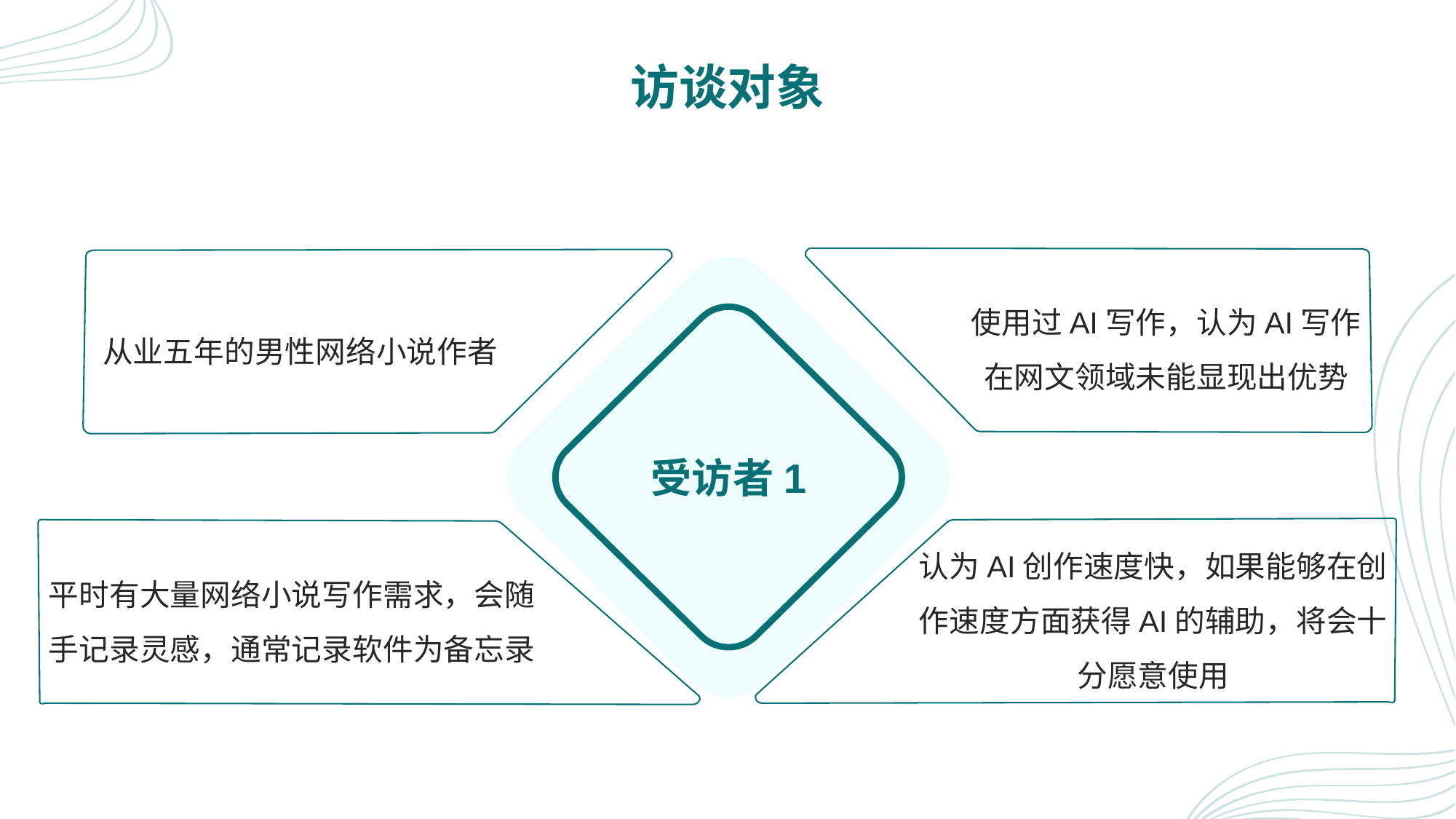

# 访谈对象
使用过AI写作，认为AI写作在网文领域未能显现出优势
从业五年的男性网络小说作者

受访者1
认为AI创作速度快，如果能够在创作速度方面获得AI的辅助，将会十分愿意使用
平时有大量网络小说写作需求，会随手记录灵感，通常记录软件为备忘录